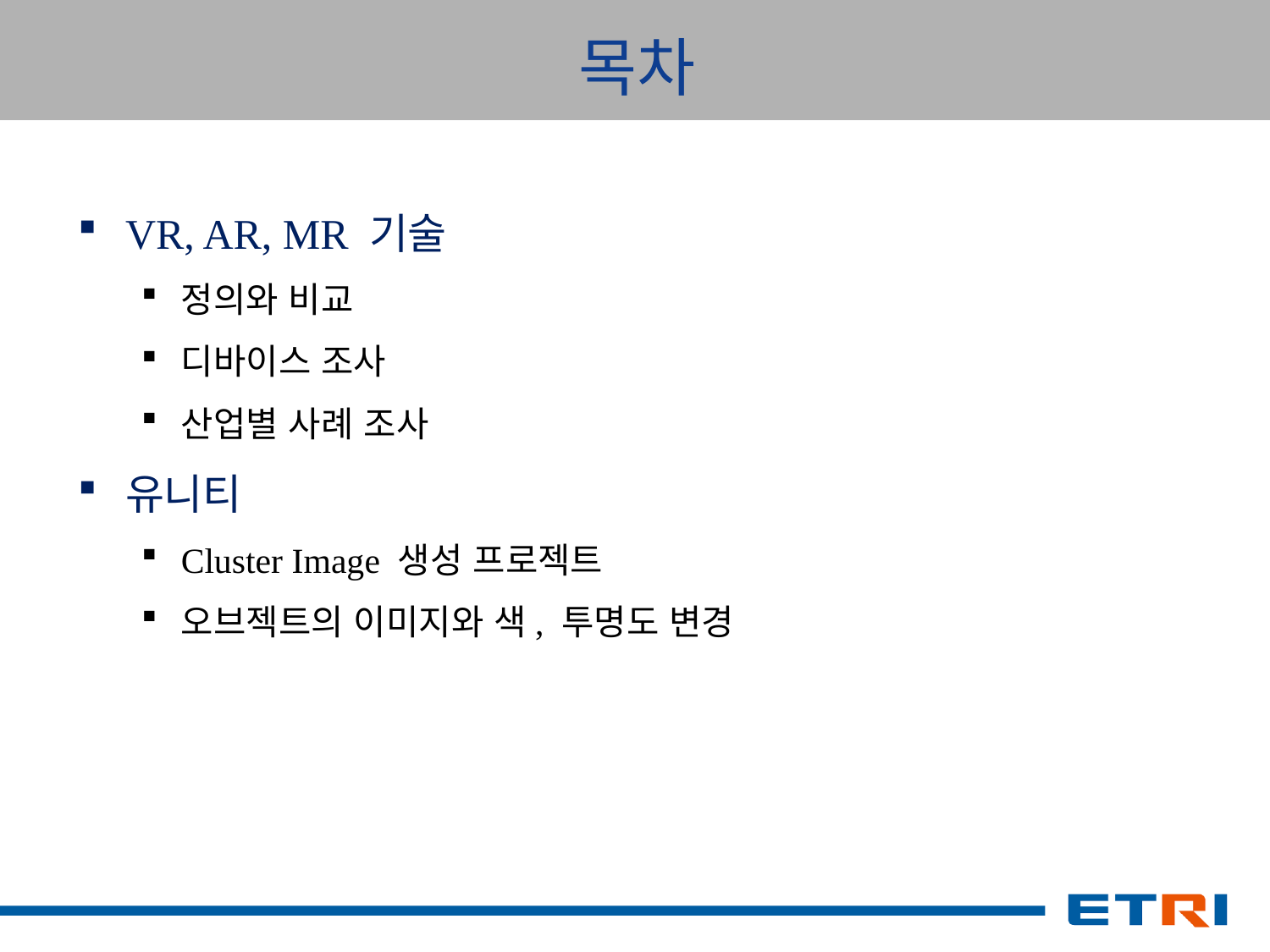

# 목차

VR, AR, MR 기술
정의와 비교
디바이스 조사
산업별 사례 조사
유니티
Cluster Image 생성 프로젝트
오브젝트의 이미지와 색, 투명도 변경